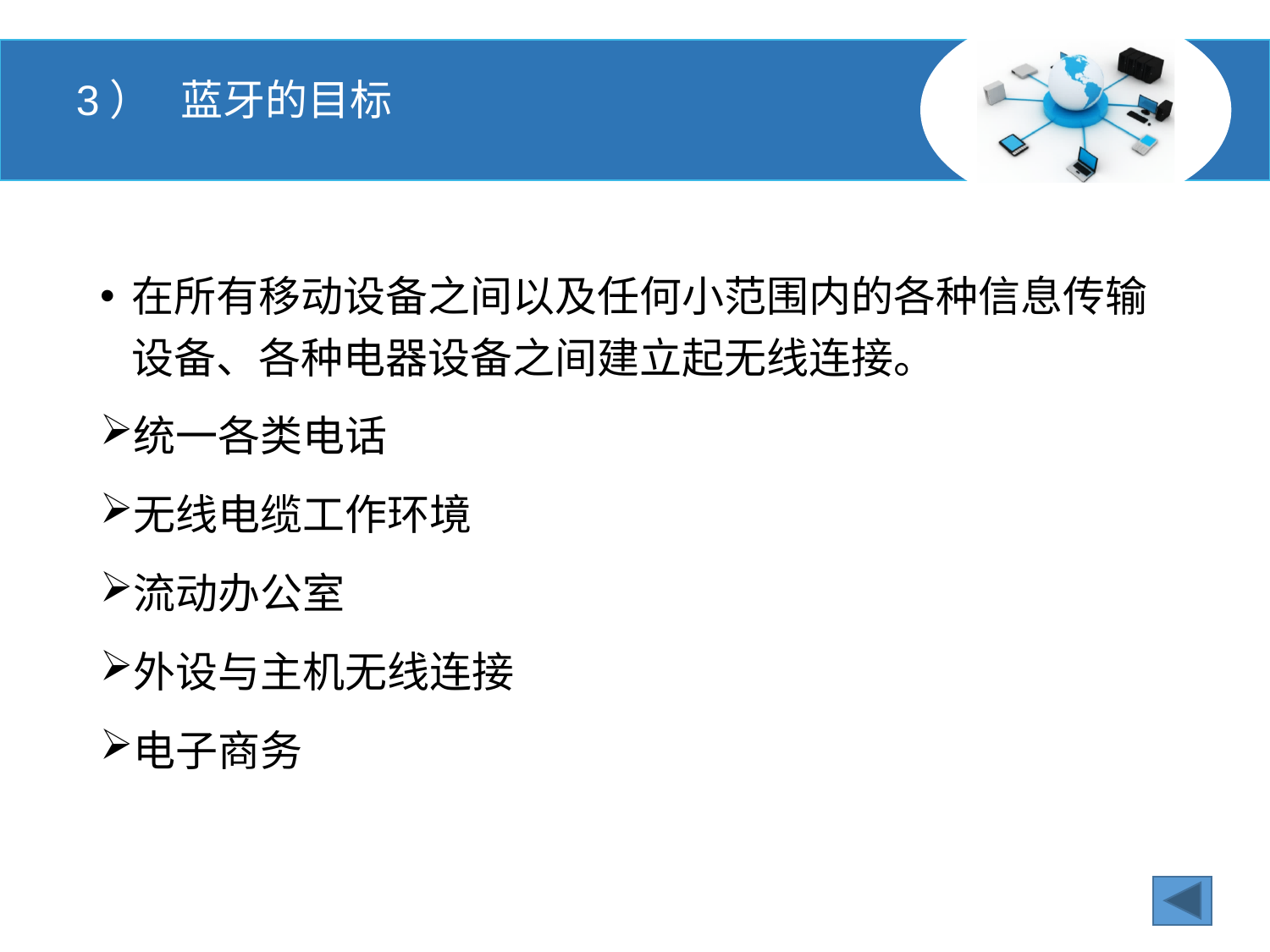

3）   蓝牙的目标
在所有移动设备之间以及任何小范围内的各种信息传输设备、各种电器设备之间建立起无线连接。
统一各类电话
无线电缆工作环境
流动办公室
外设与主机无线连接
电子商务